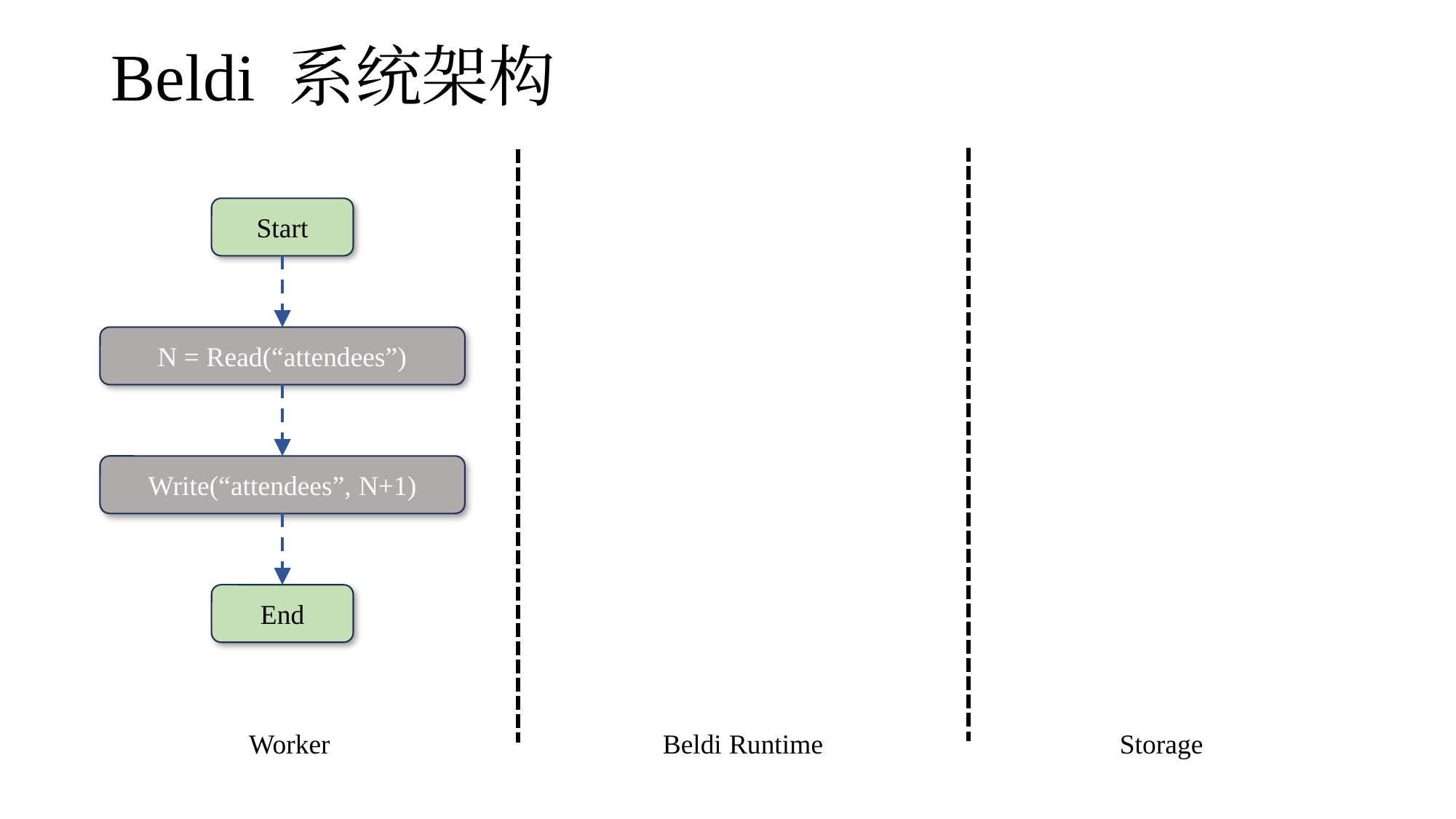

# Beldi 系统架构
Start
N = Read(“attendees”)
Write(“attendees”, N+1)
End
Worker
Beldi Runtime
Storage